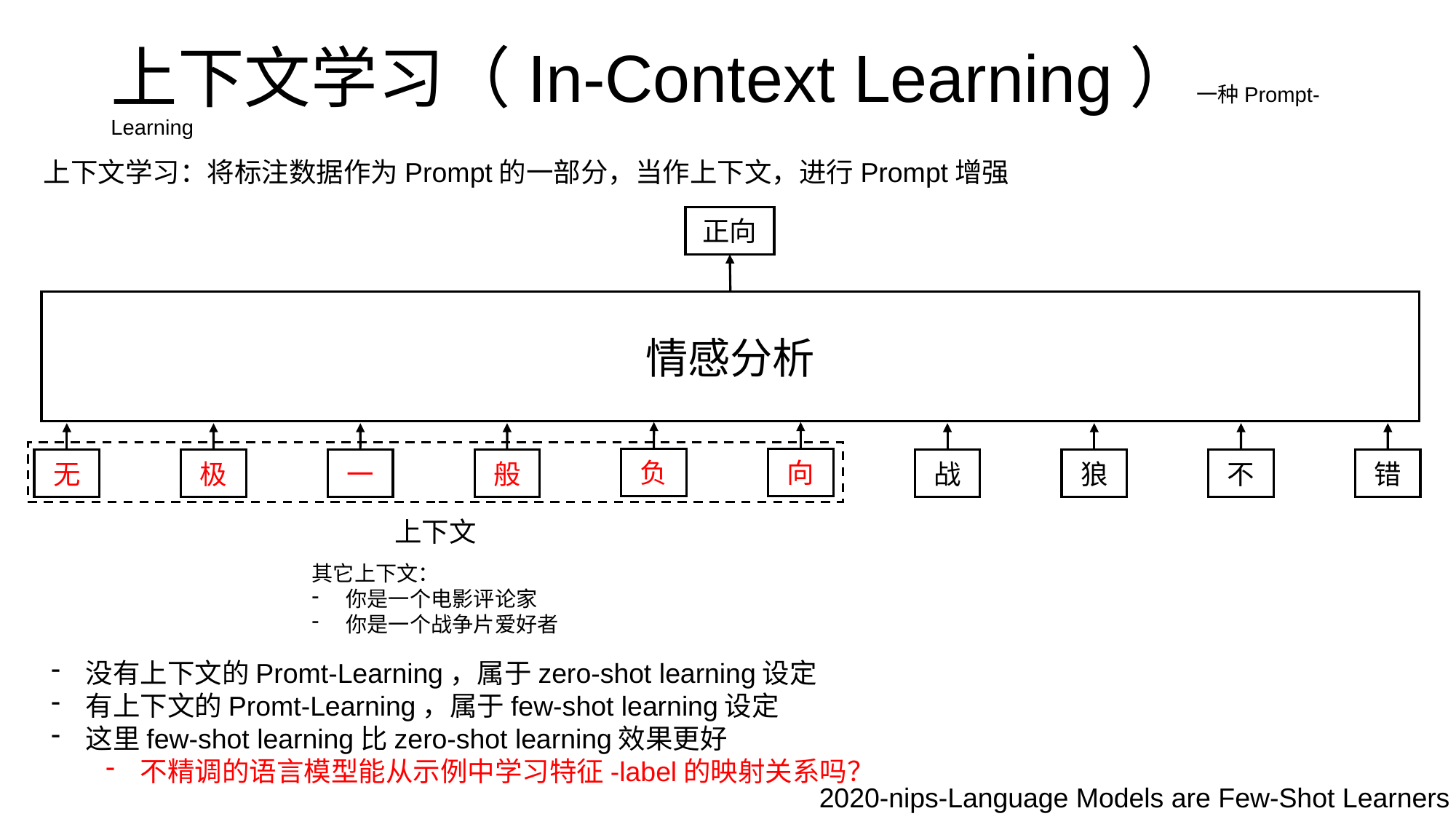

# 上下文学习（In-Context Learning）一种Prompt-Learning
上下文学习：将标注数据作为Prompt的一部分，当作上下文，进行Prompt增强
正向
情感分析

负
向
无
极
一
般
战
狼
不
错
上下文
其它上下文：
你是一个电影评论家
你是一个战争片爱好者
没有上下文的Promt-Learning，属于zero-shot learning设定
有上下文的Promt-Learning，属于few-shot learning设定
这里few-shot learning比zero-shot learning效果更好
不精调的语言模型能从示例中学习特征-label的映射关系吗？
2020-nips-Language Models are Few-Shot Learners